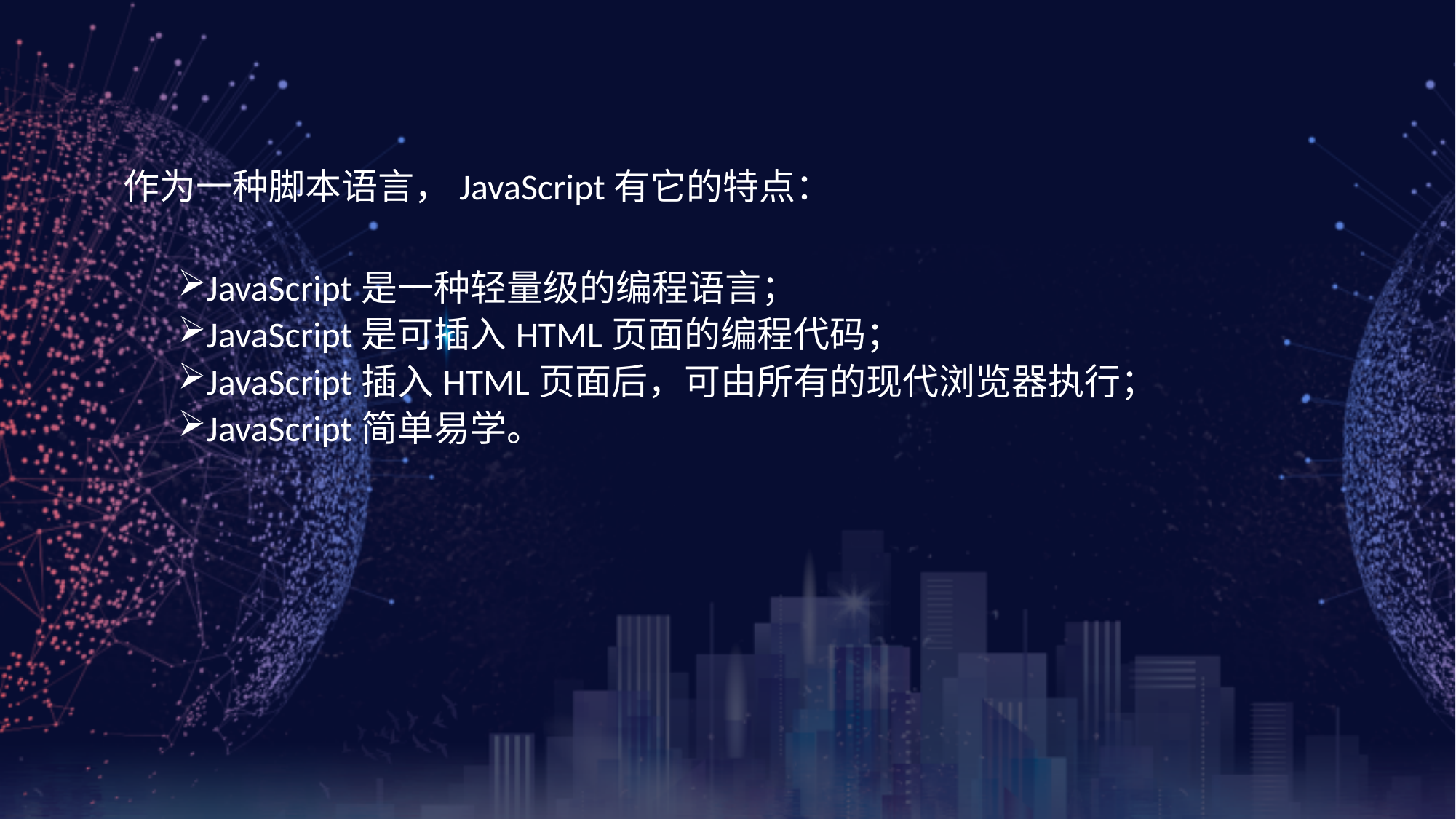

作为一种脚本语言，JavaScript有它的特点：

JavaScript是一种轻量级的编程语言；
JavaScript是可插入HTML页面的编程代码；
JavaScript插入HTML页面后，可由所有的现代浏览器执行；
JavaScript简单易学。